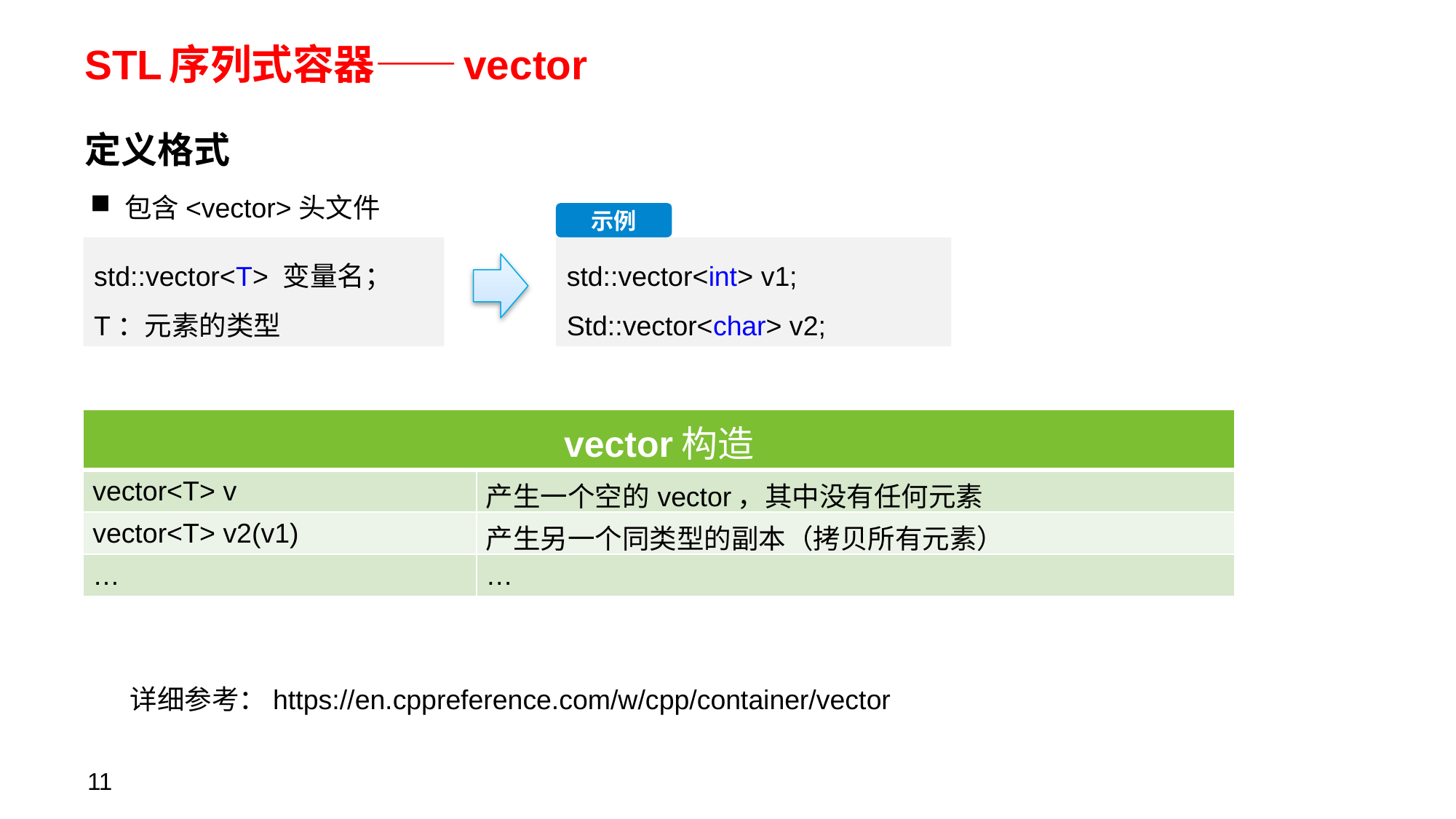

# STL序列式容器——vector
定义格式
包含<vector>头文件
示例
std::vector<T> 变量名；
T：元素的类型
std::vector<int> v1;
Std::vector<char> v2;

| vector构造 |  |
| --- | --- |
| vector<T> v | 产生一个空的vector，其中没有任何元素 |
| vector<T> v2(v1) | 产生另一个同类型的副本（拷贝所有元素） |
| … | … |
详细参考：https://en.cppreference.com/w/cpp/container/vector
11